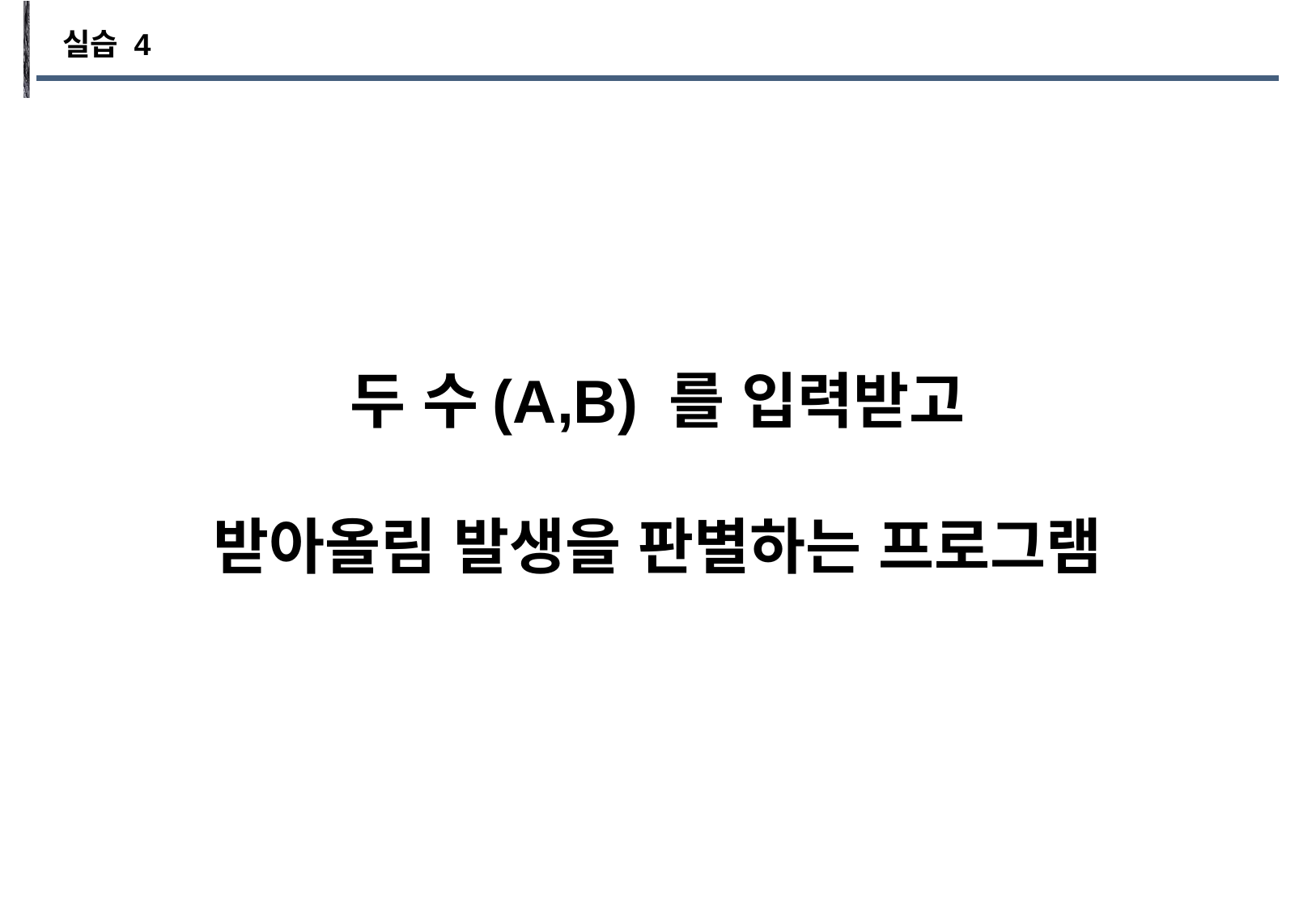

실습 4

두 수(A,B) 를 입력받고

받아올림 발생을 판별하는 프로그램